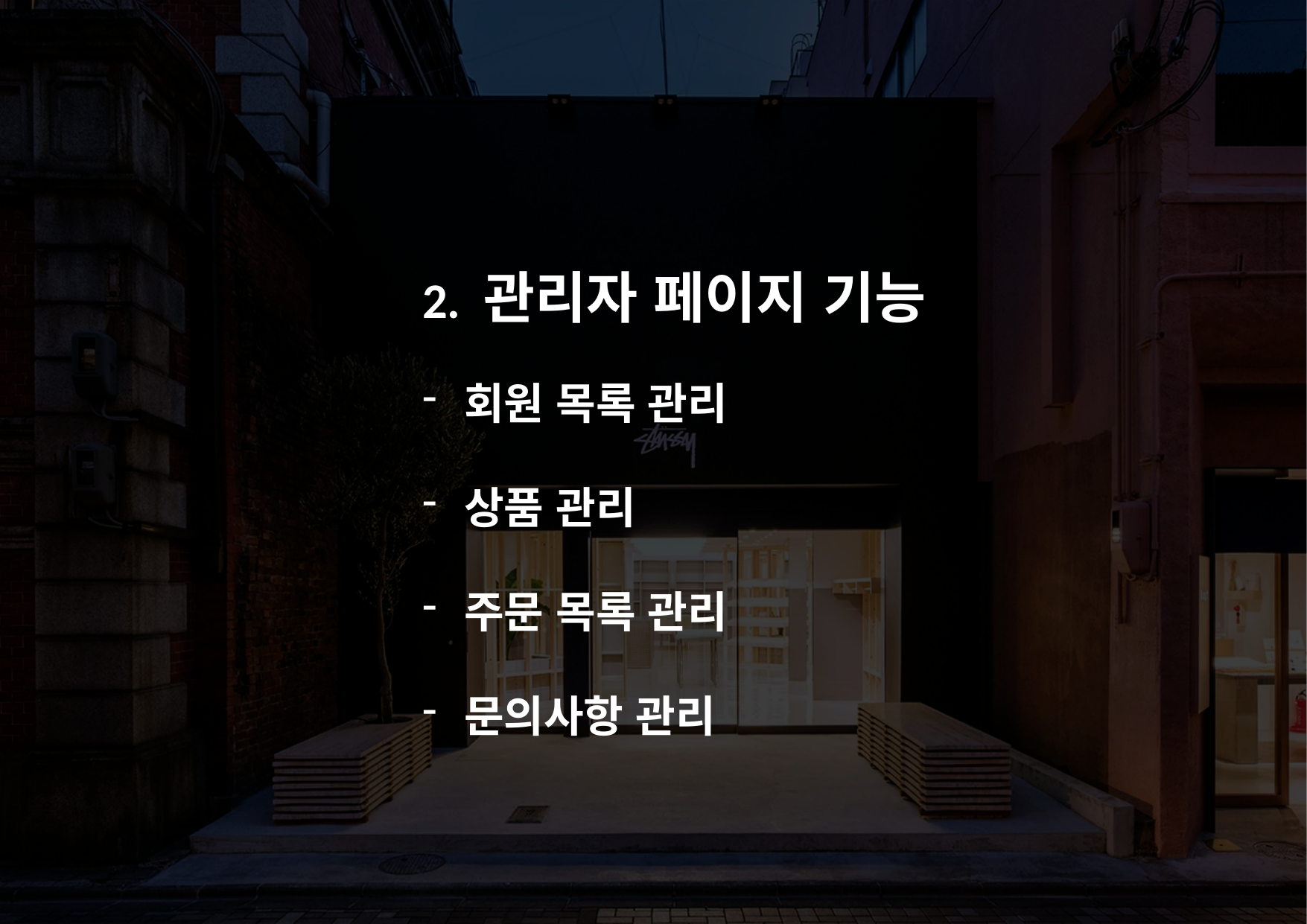

2. 관리자 페이지 기능

회원 목록 관리

상품 관리

주문 목록 관리

문의사항 관리